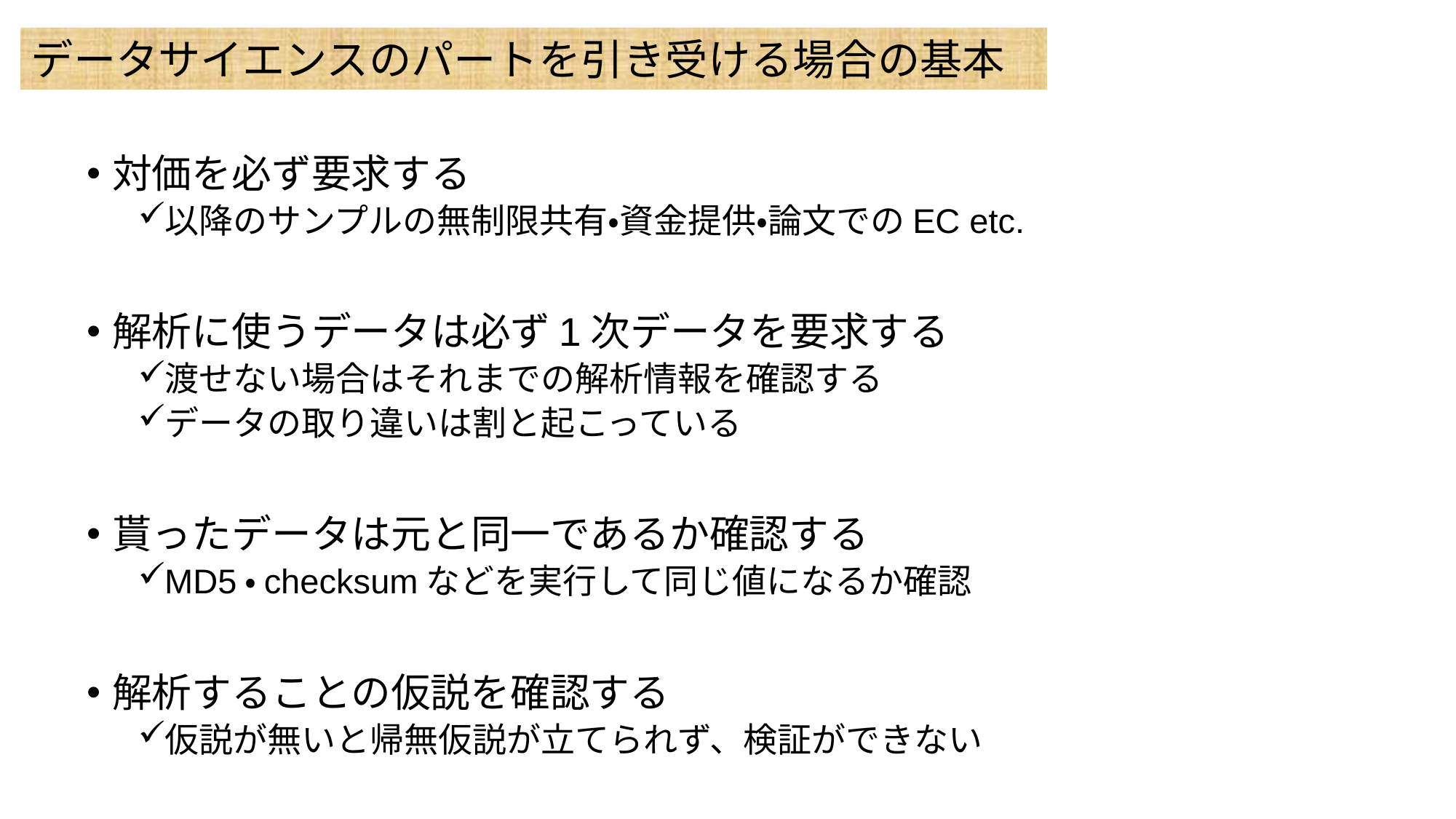

データサイエンスのパートを引き受ける場合の基本
対価を必ず要求する
以降のサンプルの無制限共有・資金提供・論文でのEC etc.

解析に使うデータは必ず1次データを要求する
渡せない場合はそれまでの解析情報を確認する
データの取り違いは割と起こっている

貰ったデータは元と同一であるか確認する
MD5・checksumなどを実行して同じ値になるか確認

解析することの仮説を確認する
仮説が無いと帰無仮説が立てられず、検証ができない